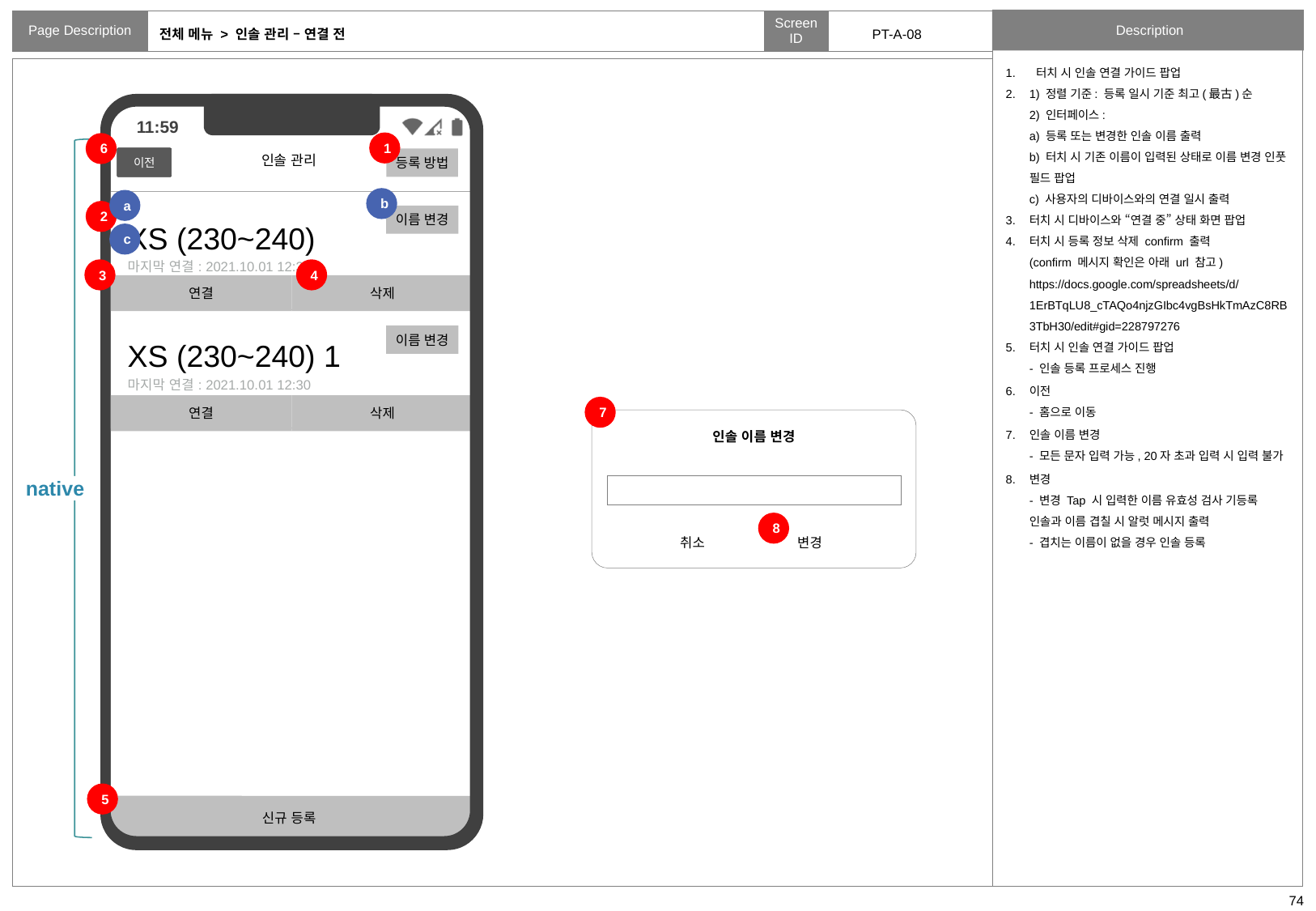

# 전체 메뉴 > 인솔 관리 – 연결 전
PT-A-08
터치 시 인솔 연결 가이드 팝업
1) 정렬 기준: 등록 일시 기준 최고(最古)순
2) 인터페이스:
a) 등록 또는 변경한 인솔 이름 출력
b) 터치 시 기존 이름이 입력된 상태로 이름 변경 인풋 필드 팝업
c) 사용자의 디바이스와의 연결 일시 출력
터치 시 디바이스와 “연결 중” 상태 화면 팝업
터치 시 등록 정보 삭제 confirm 출력
(confirm 메시지 확인은 아래 url 참고)
https://docs.google.com/spreadsheets/d/1ErBTqLU8_cTAQo4njzGIbc4vgBsHkTmAzC8RB3TbH30/edit#gid=228797276
터치 시 인솔 연결 가이드 팝업
- 인솔 등록 프로세스 진행
이전
- 홈으로 이동
인솔 이름 변경
- 모든 문자 입력 가능, 20자 초과 입력 시 입력 불가
변경
- 변경 Tap 시 입력한 이름 유효성 검사 기등록 인솔과 이름 겹칠 시 알럿 메시지 출력
- 겹치는 이름이 없을 경우 인솔 등록

신규 등록
1
6

native
인솔 관리

이전
등록 방법
b
a
| XS (230~240) 마지막 연결: 2021.10.01 12:30 |
| --- |
| XS (230~240) 1 마지막 연결: 2021.10.01 12:30 |
2
이름 변경
c
3
4
연결
삭제
이름 변경
연결
삭제
7

인솔 이름 변경

8
취소
변경
5